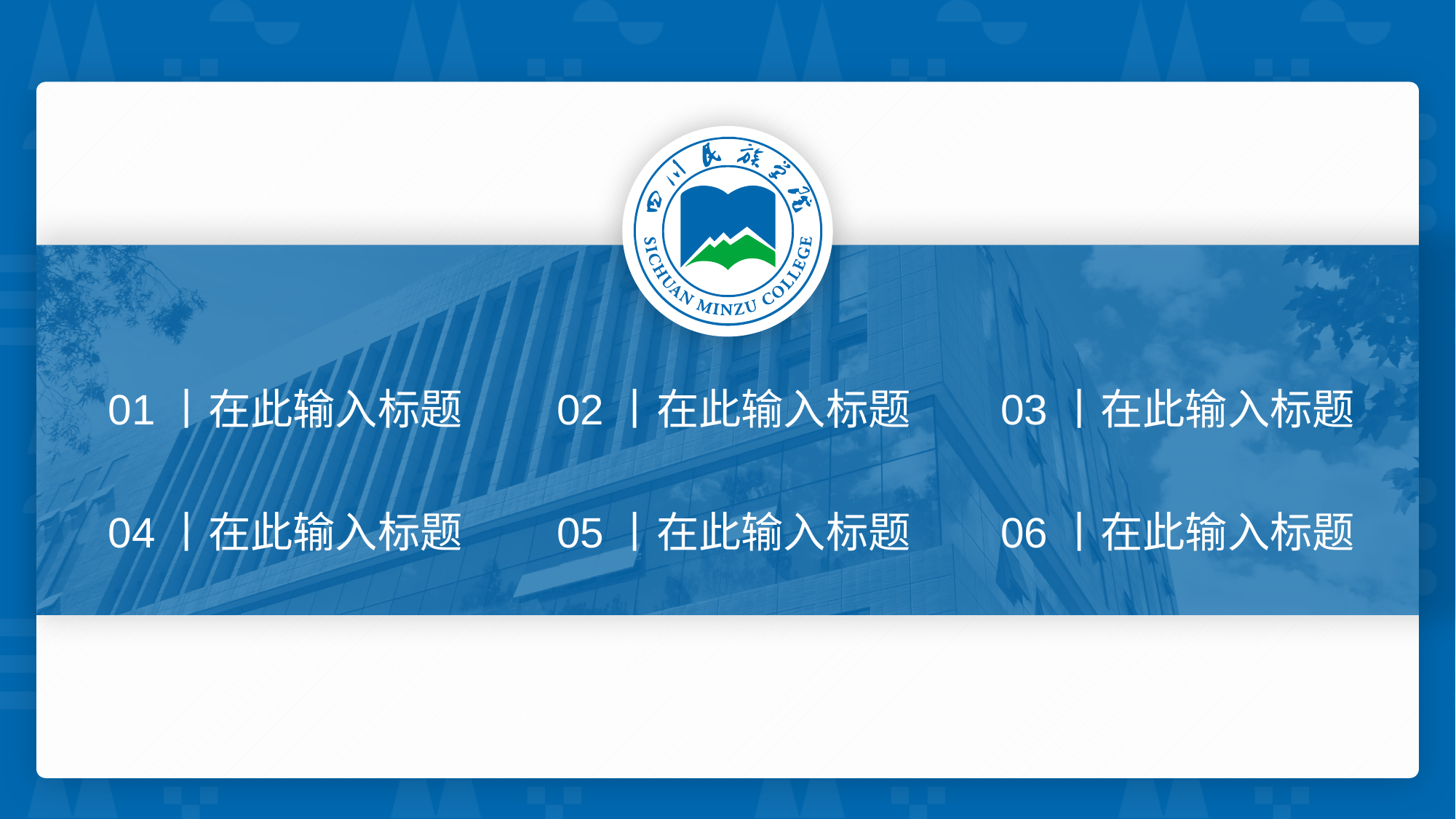

01丨在此输入标题
02丨在此输入标题
03丨在此输入标题
04丨在此输入标题
05丨在此输入标题
06丨在此输入标题